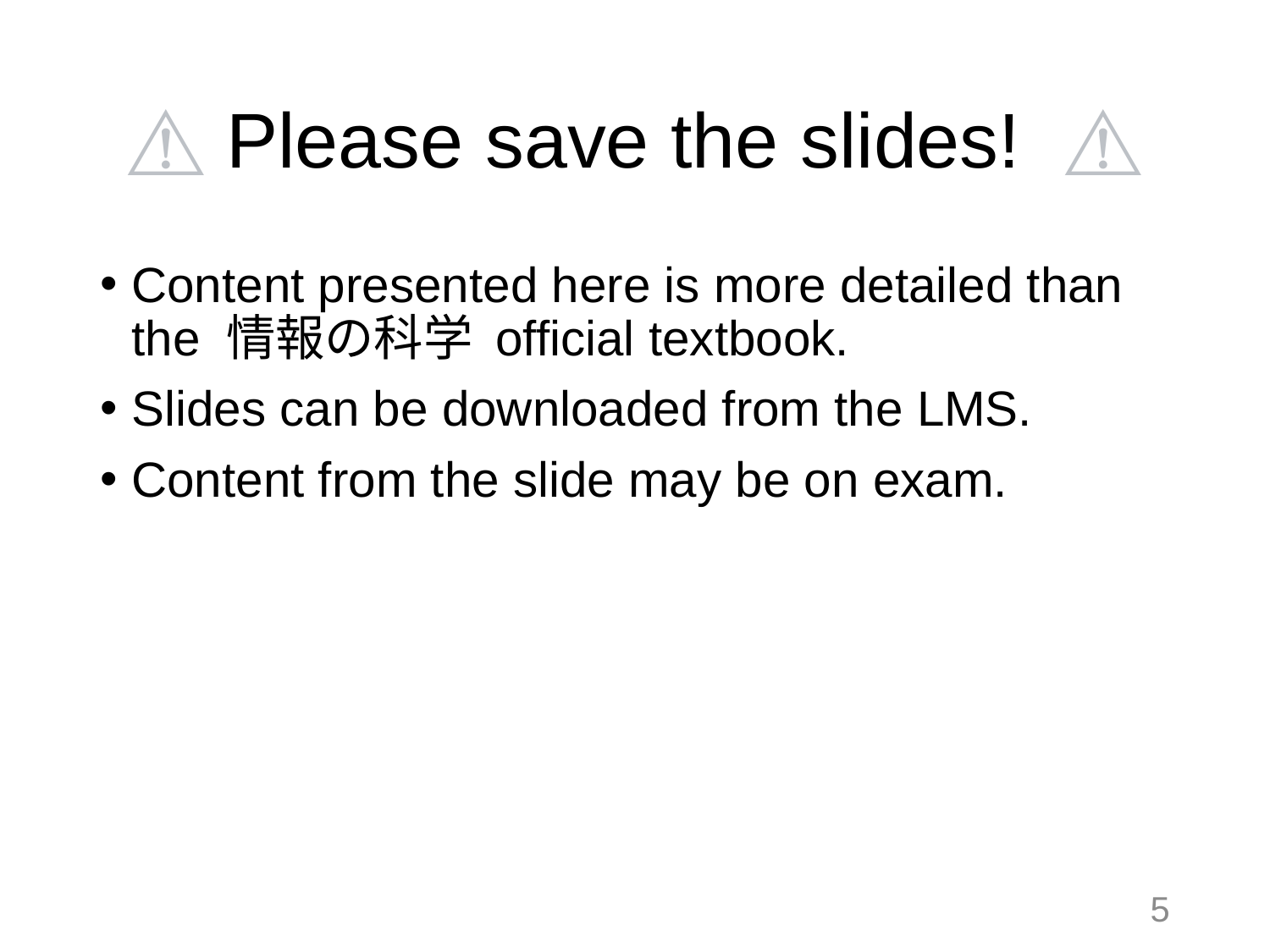

# ⚠️ Please save the slides!  ⚠️
Content presented here is more detailed than the 情報の科学 official textbook.
Slides can be downloaded from the LMS.
Content from the slide may be on exam.
5